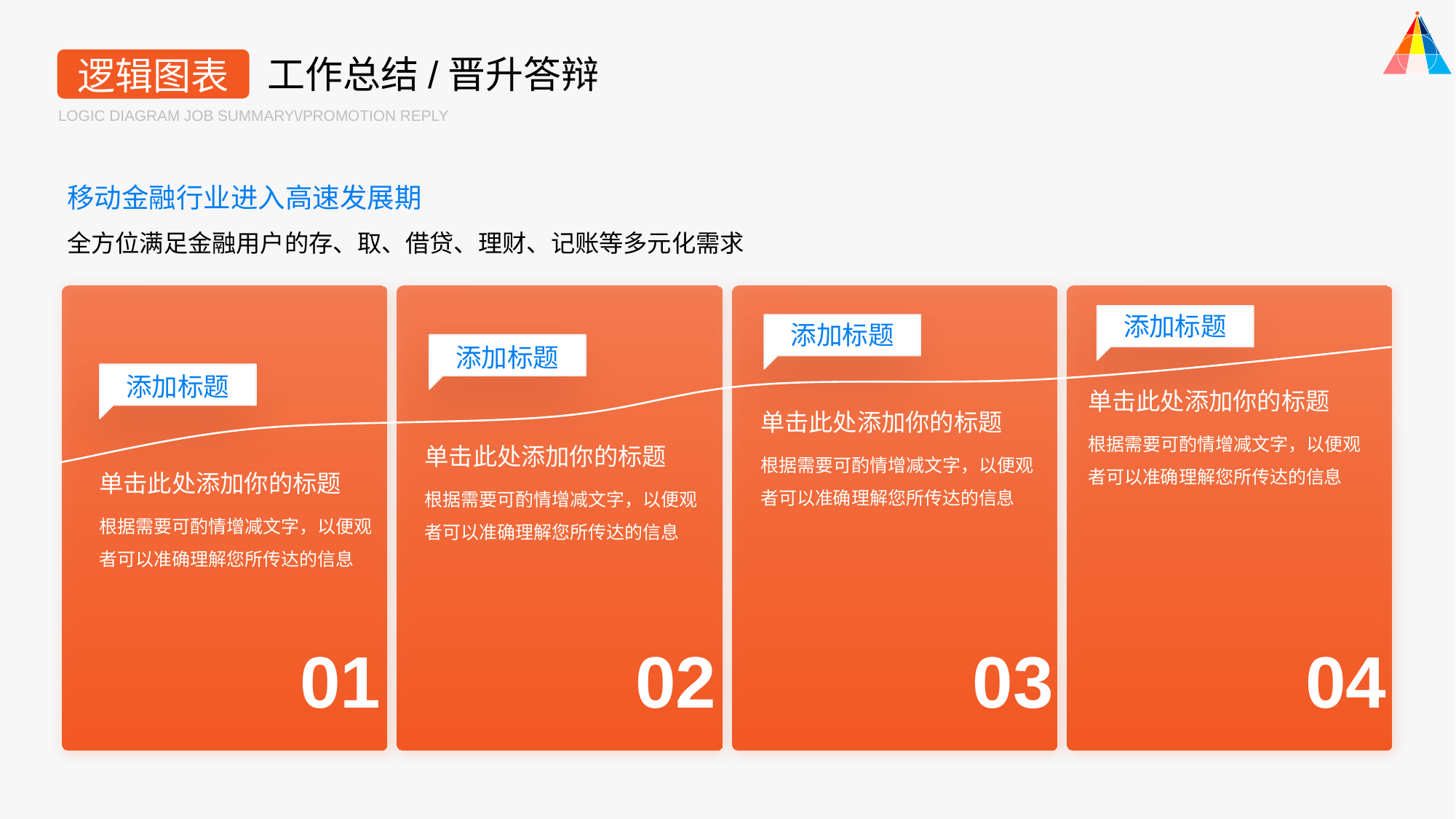

工作总结/晋升答辩

逻辑图表
LOGIC DIAGRAM JOB SUMMARY\/PROMOTION REPLY
移动金融行业进入高速发展期
全方位满足金融用户的存、取、借贷、理财、记账等多元化需求

添加标题

添加标题

添加标题

添加标题
单击此处添加你的标题
根据需要可酌情增减文字，以便观者可以准确理解您所传达的信息
单击此处添加你的标题
根据需要可酌情增减文字，以便观者可以准确理解您所传达的信息
单击此处添加你的标题
根据需要可酌情增减文字，以便观者可以准确理解您所传达的信息
单击此处添加你的标题
根据需要可酌情增减文字，以便观者可以准确理解您所传达的信息
01
02
03
04